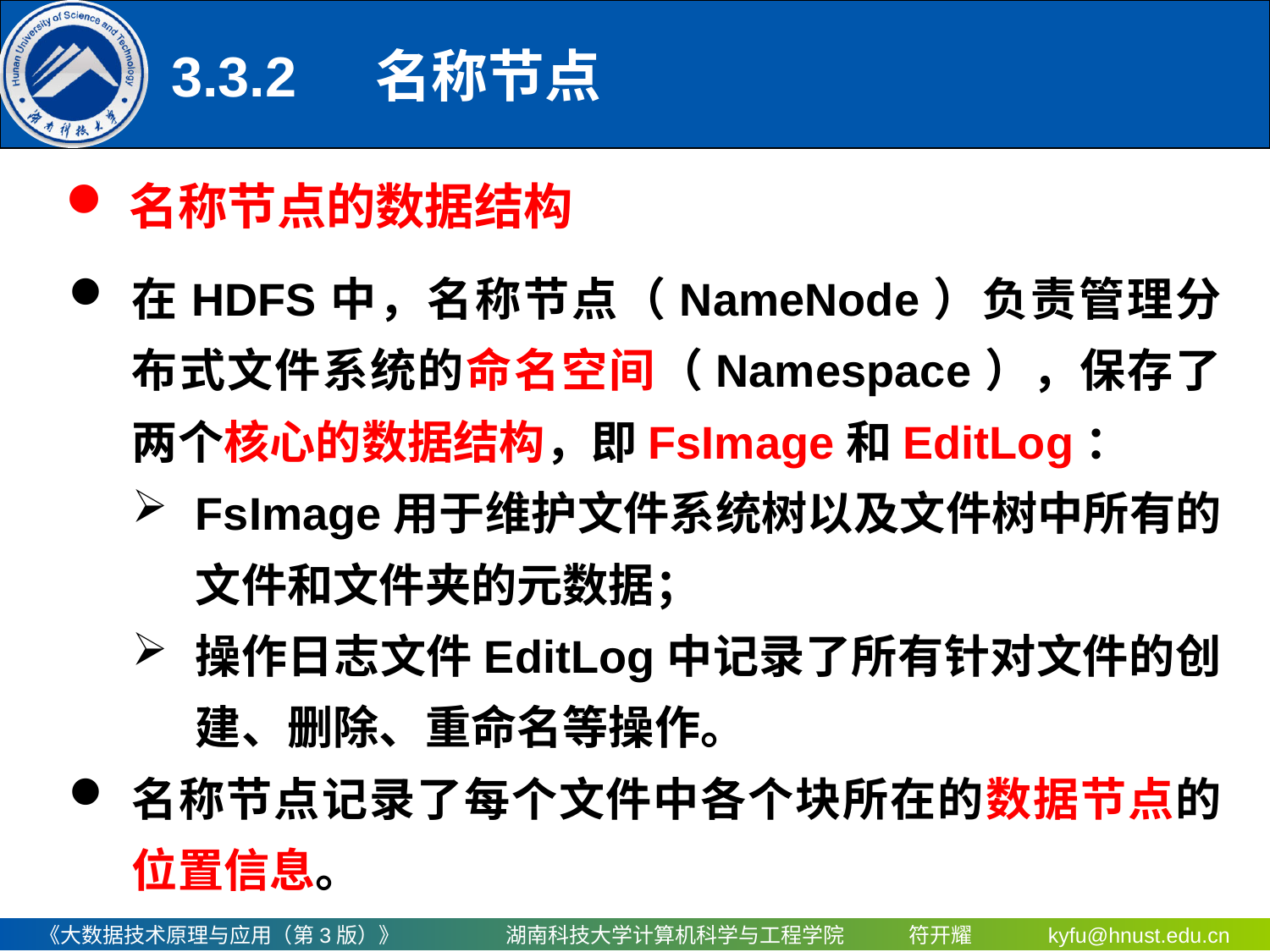

# 3.3.2	 名称节点
名称节点的数据结构
在HDFS中，名称节点（NameNode）负责管理分布式文件系统的命名空间（Namespace），保存了两个核心的数据结构，即FsImage和EditLog：
FsImage用于维护文件系统树以及文件树中所有的文件和文件夹的元数据；
操作日志文件EditLog中记录了所有针对文件的创建、删除、重命名等操作。
名称节点记录了每个文件中各个块所在的数据节点的位置信息。